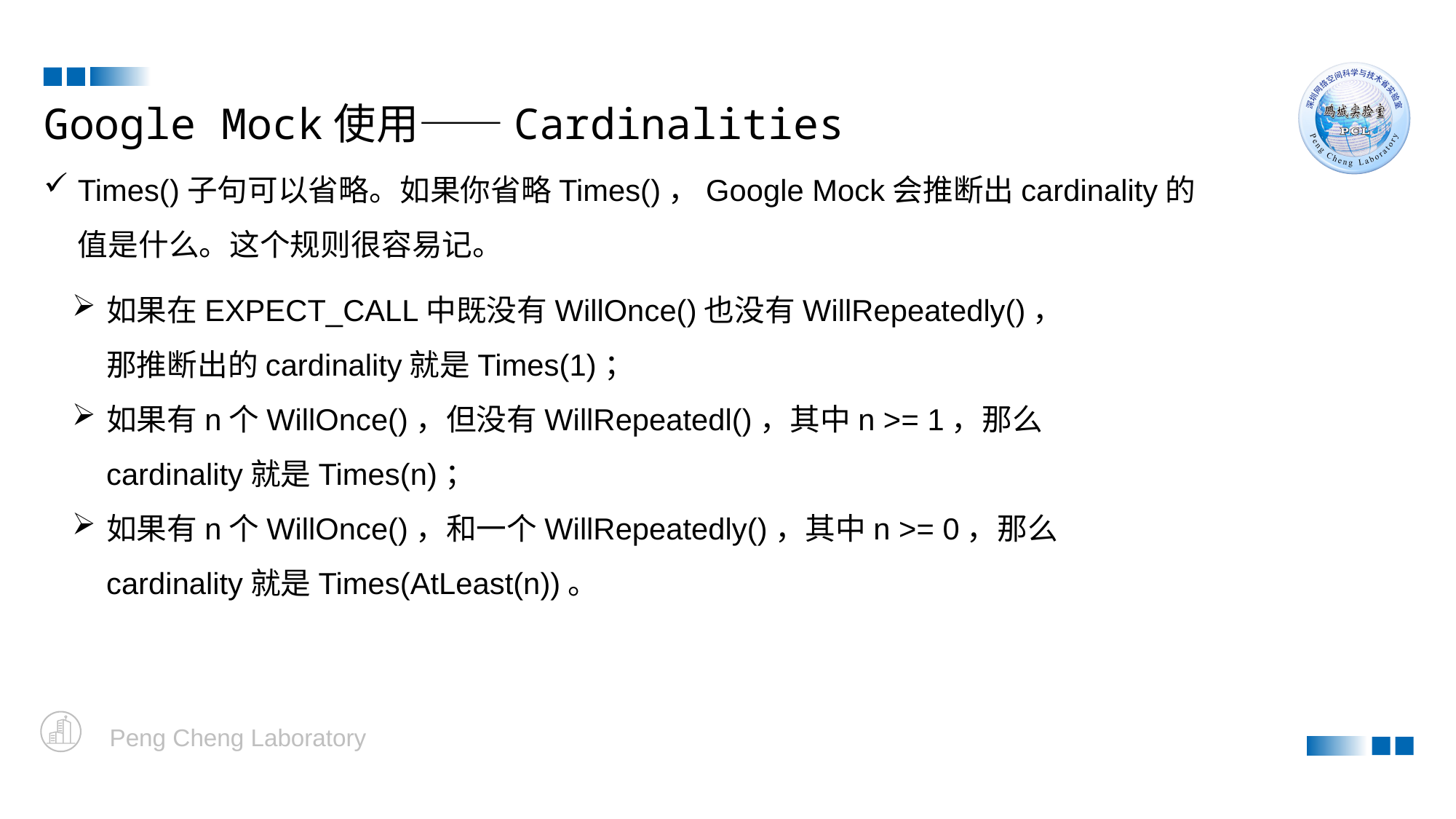

Google Mock使用——Cardinalities
Times()子句可以省略。如果你省略Times()，Google Mock会推断出cardinality的值是什么。这个规则很容易记。

如果在EXPECT_CALL中既没有WillOnce()也没有WillRepeatedly()，那推断出的cardinality就是Times(1)；
如果有n个WillOnce()，但没有WillRepeatedl()，其中n >= 1，那么cardinality就是Times(n)；
如果有n个WillOnce()，和一个WillRepeatedly()，其中n >= 0，那么cardinality就是Times(AtLeast(n))。